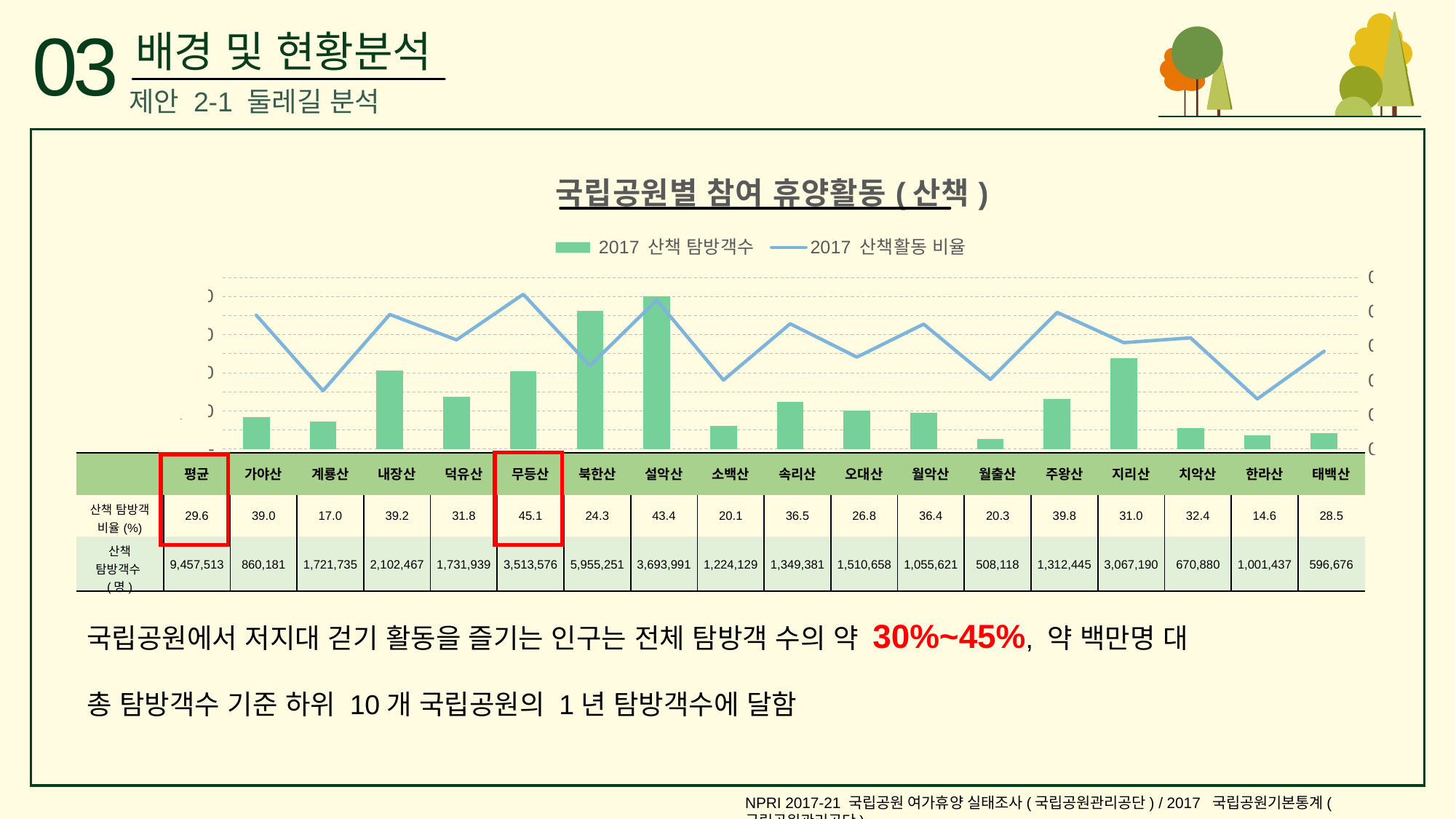

03

배경 및 현황분석
제안 2-1 둘레길 분석

### Chart: 국립공원별 참여 휴양활동(산책)

| Category |  2017 산책 탐방객수  | 2017 산책활동 비율 |
|---|---|---|
| 가야산 | 335470.59 | 0.39 |
| 계룡산 | 292694.95 | 0.17 |
| 내장산 | 824167.064 | 0.392 |
| 덕유산 | 550756.602 | 0.318 |
| 무등산 | 818663.2080000001 | 0.451 |
| 북한산 | 1447125.993 | 0.243 |
| 설악산 | 1603192.094 | 0.434 |
| 소백산 | 246049.929 | 0.201 |
| 속리산 | 492524.065 | 0.365 |
| 오대산 | 404856.34400000004 | 0.268 |
| 월악산 | 384246.044 | 0.364 |
| 월출산 | 103147.95400000001 | 0.203 |
| 주왕산 | 522353.11000000004 | 0.398 |
| 지리산 | 950828.9 | 0.31 |
| 치악산 | 217365.12 | 0.324 |
| 한라산 | 146209.802 | 0.146 |
| 태백산 | 170052.65999999997 | 0.285 |

|  | 평균 | 가야산 | 계룡산 | 내장산 | 덕유산 | 무등산 | 북한산 | 설악산 | 소백산 | 속리산 | 오대산 | 월악산 | 월출산 | 주왕산 | 지리산 | 치악산 | 한라산 | 태백산 |
| --- | --- | --- | --- | --- | --- | --- | --- | --- | --- | --- | --- | --- | --- | --- | --- | --- | --- | --- |
| 산책 탐방객 비율(%) | 29.6 | 39.0 | 17.0 | 39.2 | 31.8 | 45.1 | 24.3 | 43.4 | 20.1 | 36.5 | 26.8 | 36.4 | 20.3 | 39.8 | 31.0 | 32.4 | 14.6 | 28.5 |
| 산책 탐방객수(명) | 9,457,513 | 860,181 | 1,721,735 | 2,102,467 | 1,731,939 | 3,513,576 | 5,955,251 | 3,693,991 | 1,224,129 | 1,349,381 | 1,510,658 | 1,055,621 | 508,118 | 1,312,445 | 3,067,190 | 670,880 | 1,001,437 | 596,676 |

국립공원에서 저지대 걷기 활동을 즐기는 인구는 전체 탐방객 수의 약 30%~45%, 약 백만명 대

총 탐방객수 기준 하위 10개 국립공원의 1년 탐방객수에 달함
NPRI 2017-21 국립공원 여가휴양 실태조사(국립공원관리공단) / 2017  국립공원기본통계(국립공원관리공단)